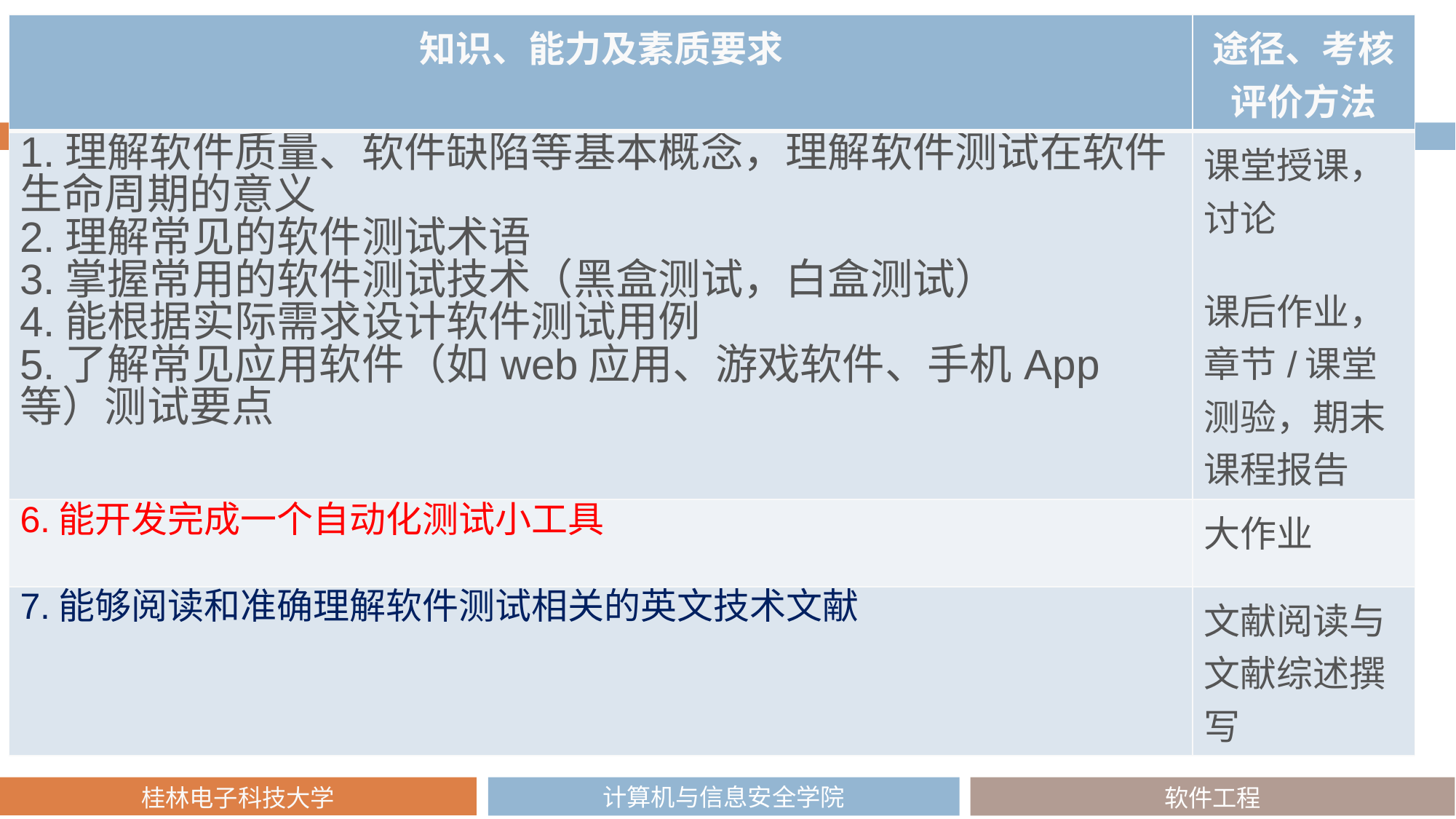

| 知识、能力及素质要求 | 途径、考核评价方法 |
| --- | --- |
| 1.理解软件质量、软件缺陷等基本概念，理解软件测试在软件生命周期的意义 2.理解常见的软件测试术语 3.掌握常用的软件测试技术（黑盒测试，白盒测试） 4.能根据实际需求设计软件测试用例 5.了解常见应用软件（如web应用、游戏软件、手机App等）测试要点 | 课堂授课，讨论 课后作业，章节/课堂测验，期末课程报告 |
| 6.能开发完成一个自动化测试小工具 | 大作业 |
| 7.能够阅读和准确理解软件测试相关的英文技术文献 | 文献阅读与文献综述撰写 |
学习成效预期——课程目标